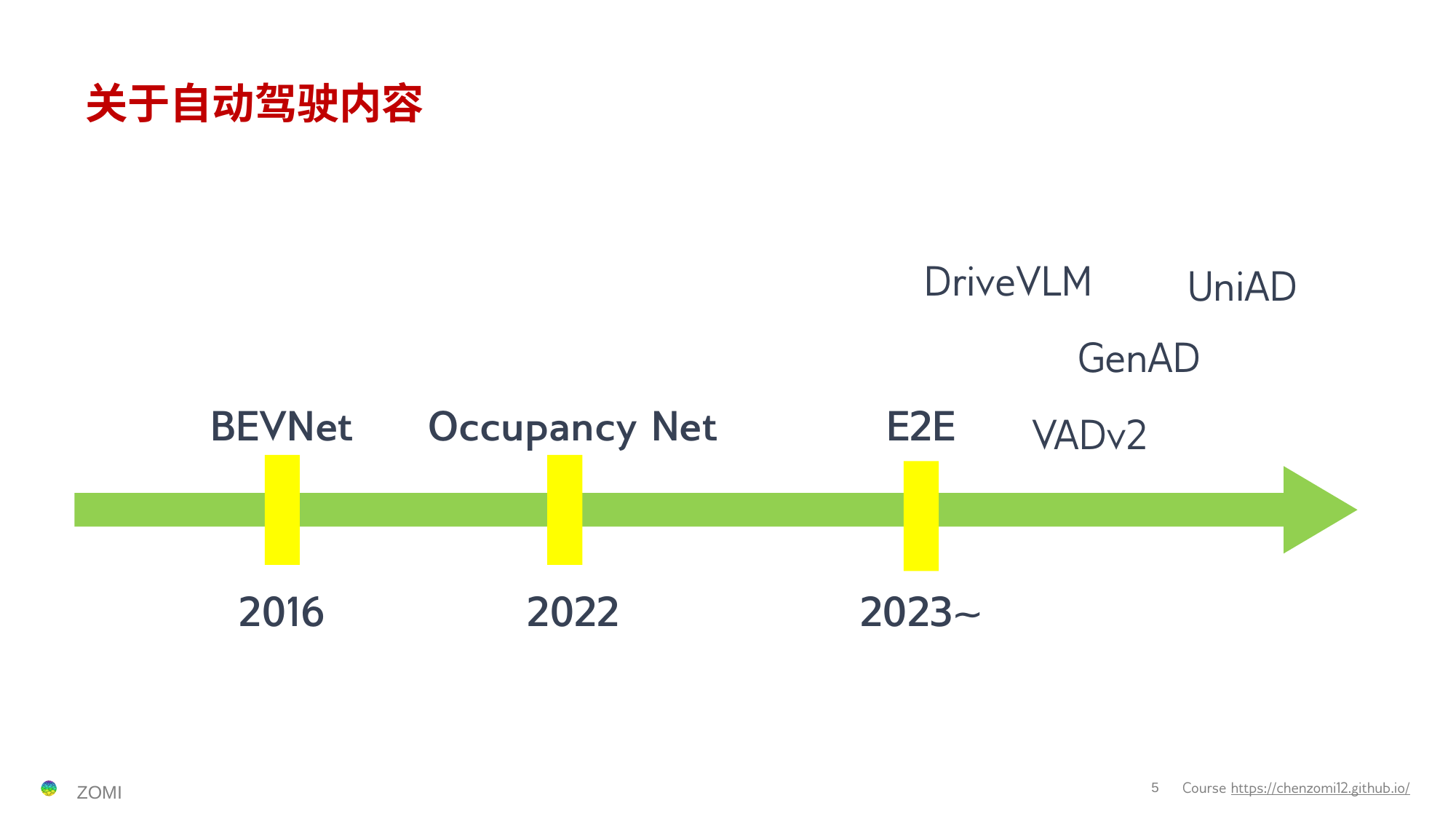

# 关于自动驾驶内容
DriveVLM
UniAD
GenAD
Occupancy Net
E2E
BEVNet
VADv2

2022
2023~
2016